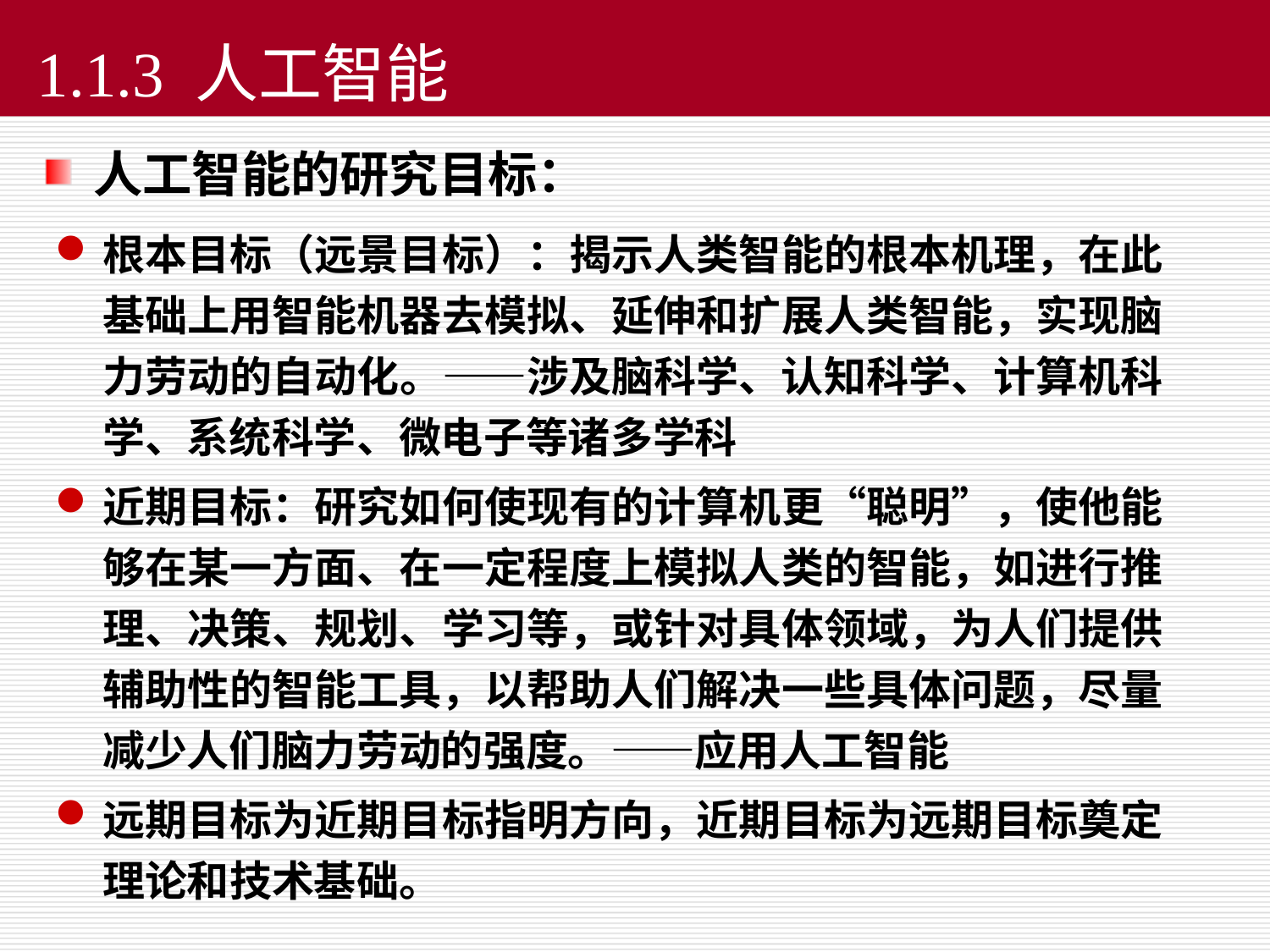

# 1.1.3 人工智能
 人工智能的研究目标：
根本目标（远景目标）：揭示人类智能的根本机理，在此基础上用智能机器去模拟、延伸和扩展人类智能，实现脑力劳动的自动化。——涉及脑科学、认知科学、计算机科学、系统科学、微电子等诸多学科
近期目标：研究如何使现有的计算机更“聪明”，使他能够在某一方面、在一定程度上模拟人类的智能，如进行推理、决策、规划、学习等，或针对具体领域，为人们提供辅助性的智能工具，以帮助人们解决一些具体问题，尽量减少人们脑力劳动的强度。——应用人工智能
远期目标为近期目标指明方向，近期目标为远期目标奠定理论和技术基础。
20